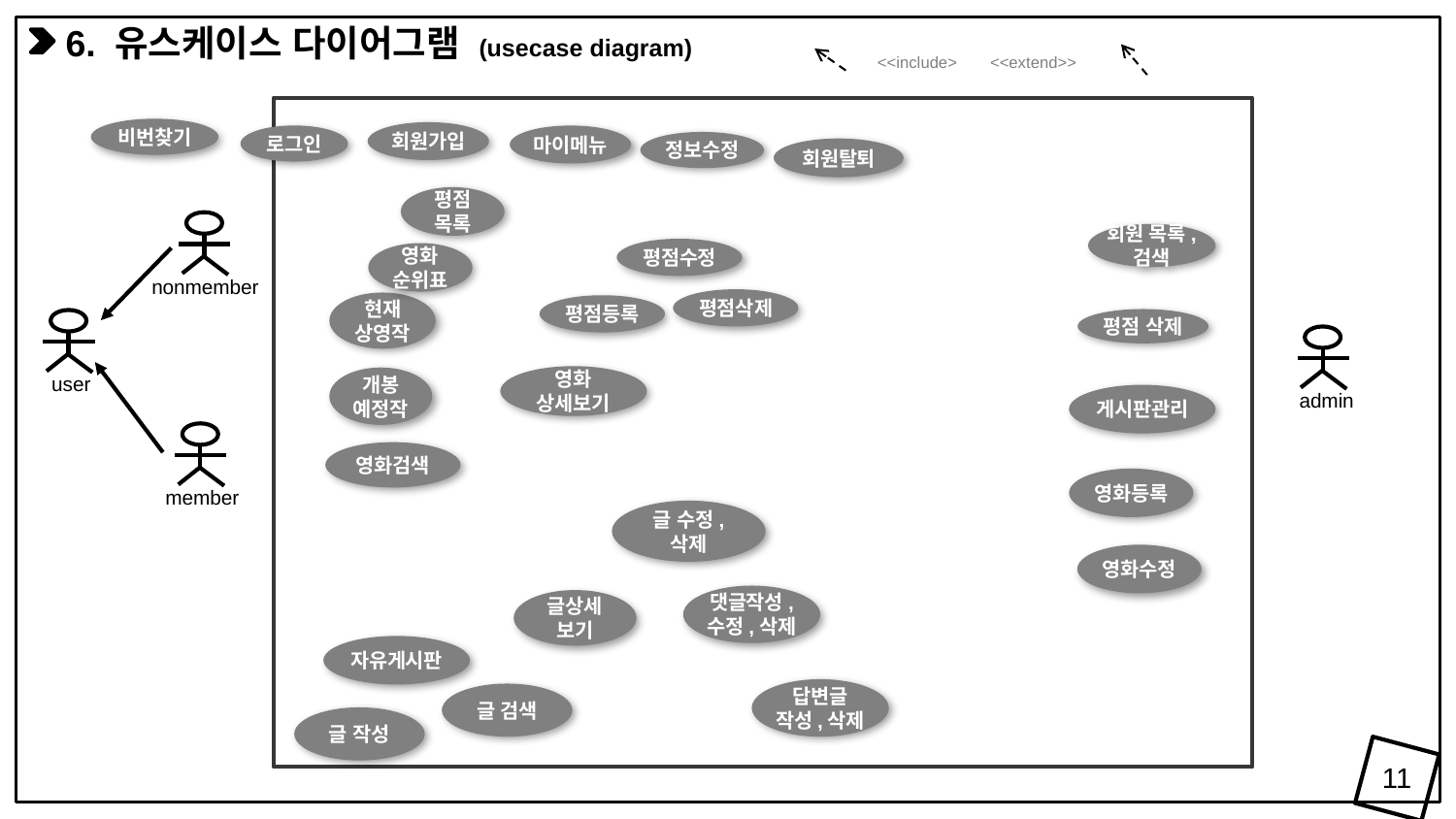

6. 유스케이스 다이어그램 (usecase diagram)

<<include>
<<extend>>

비번찾기
회원가입
로그인
마이메뉴
정보수정
회원탈퇴
평점
목록

nonmember
회원 목록,검색
평점수정
영화 순위표
평점삭제
현재 상영작
평점등록
평점 삭제

user

admin
영화
상세보기
개봉
예정작
게시판관리

member
영화검색
영화등록
글 수정, 삭제
영화수정
댓글작성,
수정,삭제
글상세
보기
자유게시판
답변글
작성,삭제
글 검색
글 작성

11